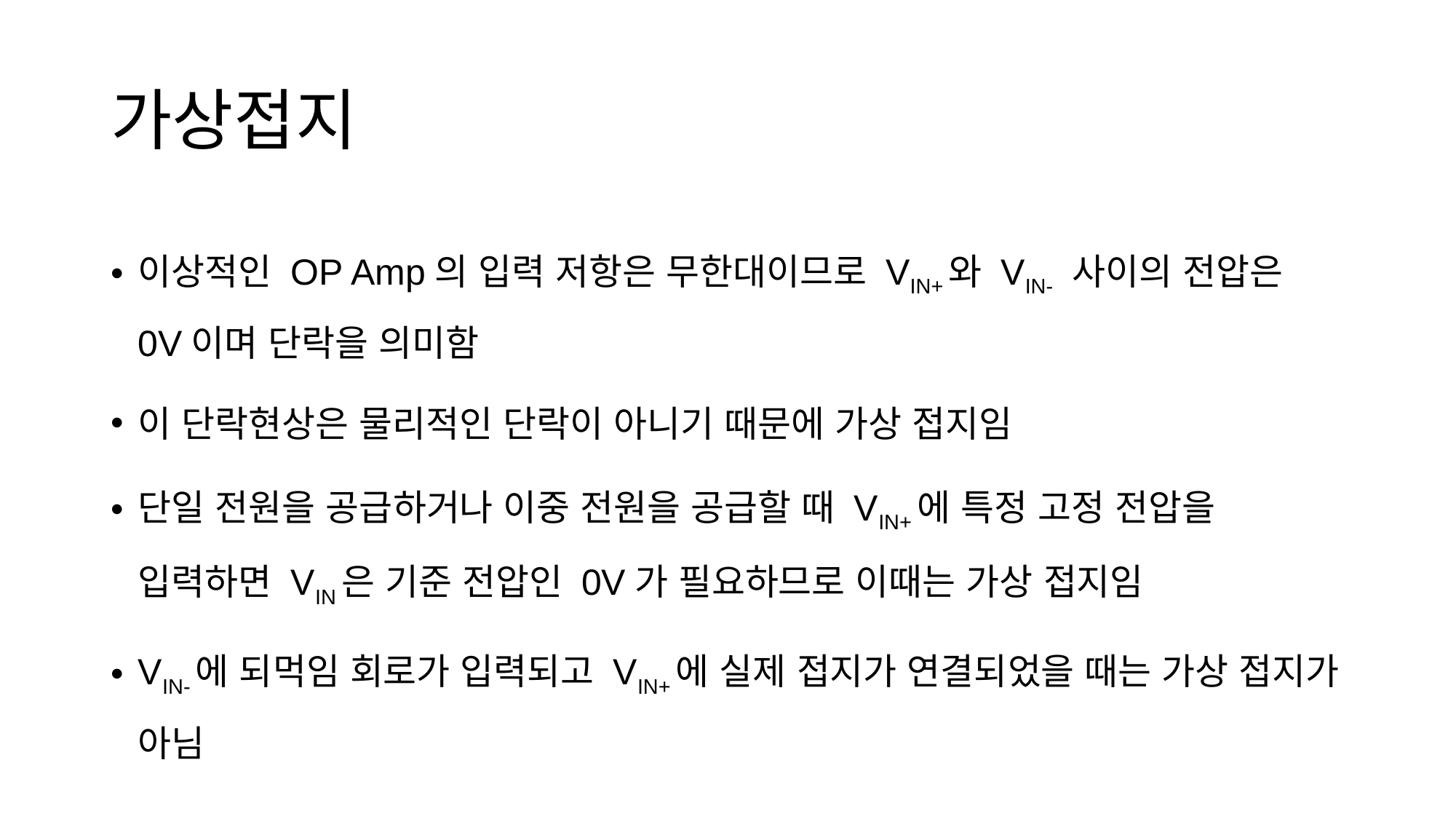

# 가상접지
이상적인 OP Amp의 입력 저항은 무한대이므로 VIN+와 VIN- 사이의 전압은 0V이며 단락을 의미함
이 단락현상은 물리적인 단락이 아니기 때문에 가상 접지임
단일 전원을 공급하거나 이중 전원을 공급할 때 VIN+에 특정 고정 전압을 입력하면 VIN은 기준 전압인 0V가 필요하므로 이때는 가상 접지임
VIN-에 되먹임 회로가 입력되고 VIN+에 실제 접지가 연결되었을 때는 가상 접지가 아님